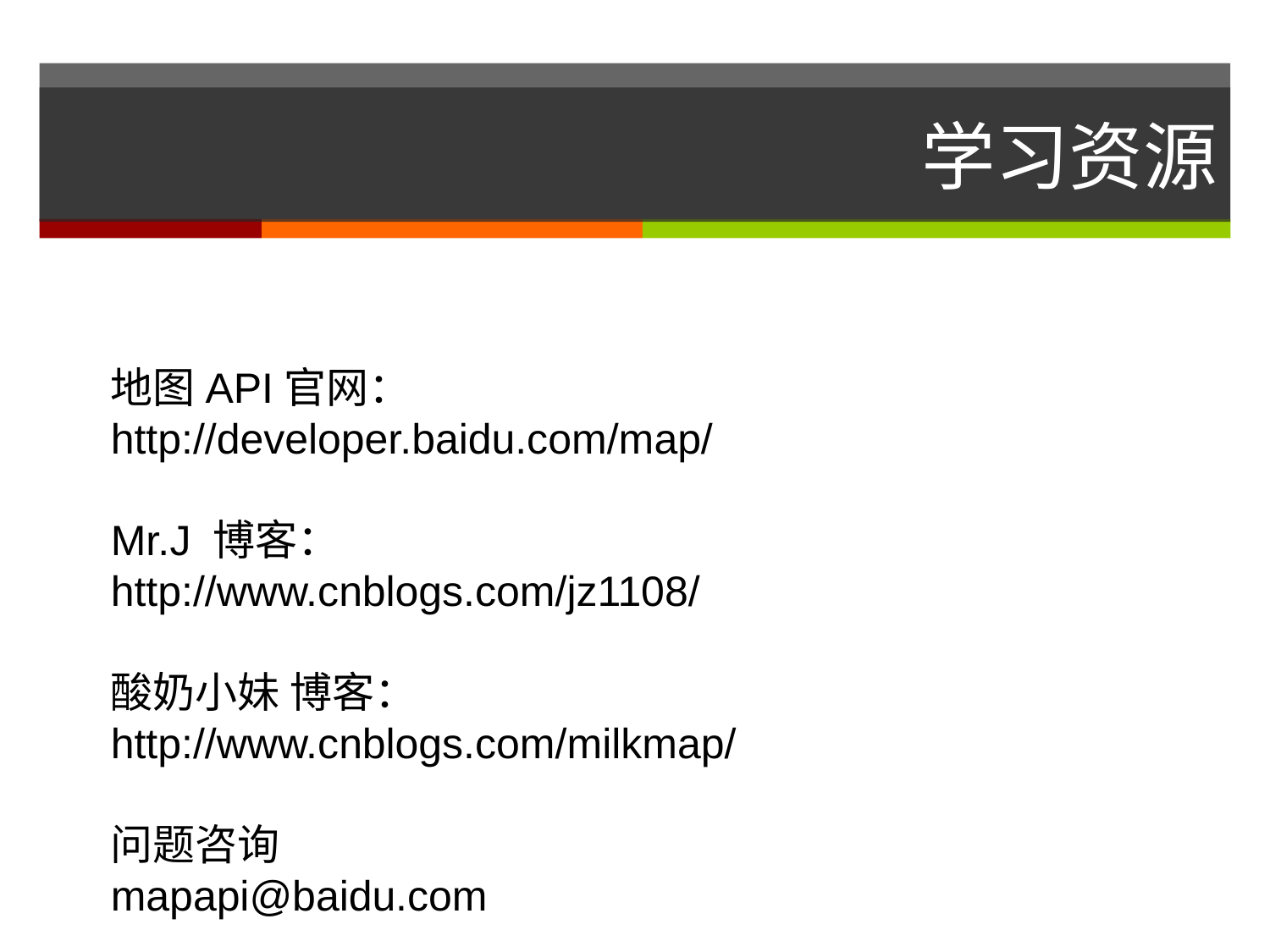

# 学习资源
地图API官网：
http://developer.baidu.com/map/

Mr.J 博客：
http://www.cnblogs.com/jz1108/
酸奶小妹 博客：
http://www.cnblogs.com/milkmap/

问题咨询
mapapi@baidu.com